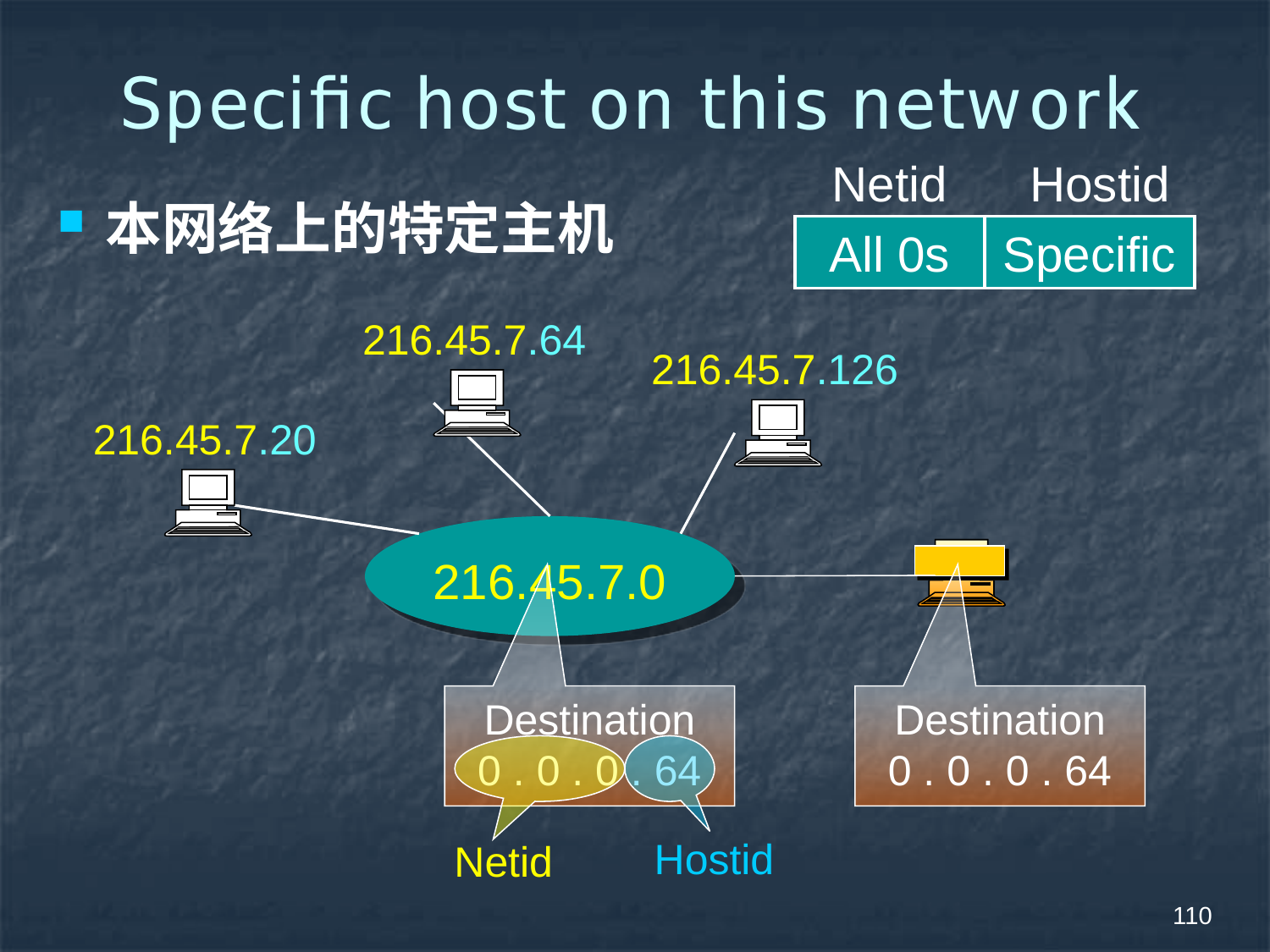

# Specific host on this network
Netid
Hostid
All 0s
Specific
本网络上的特定主机
216.45.7.64
216.45.7.126

216.45.7.20

216.45.7.0

Destination
0 . 0 . 0 . 64
Destination
0 . 0 . 0 . 64

Hostid
Netid
110